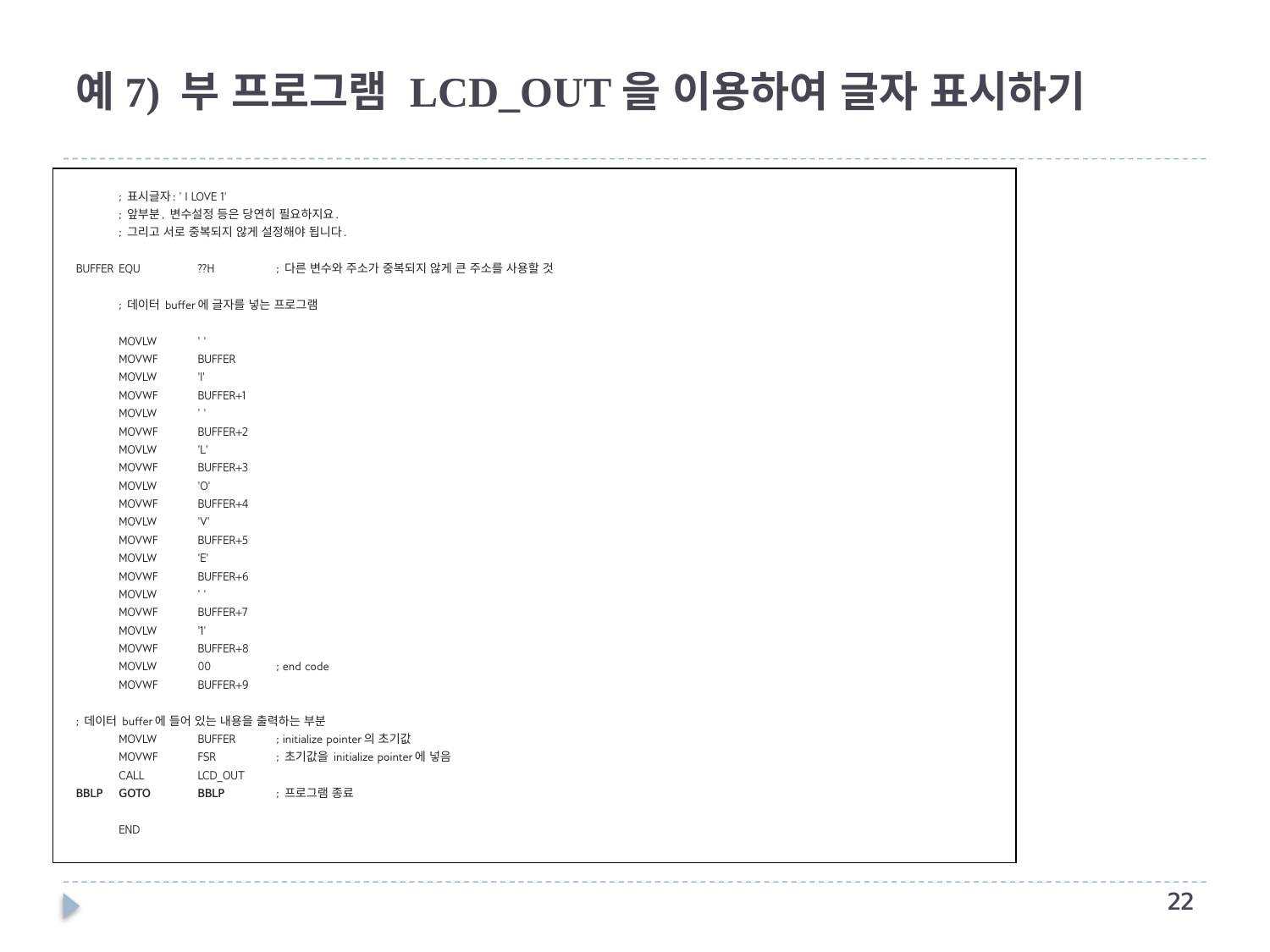

# 예7) 부 프로그램 LCD_OUT을 이용하여 글자 표시하기

	; 표시글자: ' I LOVE 1'
	; 앞부분, 변수설정 등은 당연히 필요하지요.
	; 그리고 서로 중복되지 않게 설정해야 됩니다.

BUFFER	EQU	??H	; 다른 변수와 주소가 중복되지 않게 큰 주소를 사용할 것

	; 데이터 buffer에 글자를 넣는 프로그램

	MOVLW	' '
	MOVWF	BUFFER
	MOVLW	'I'
	MOVWF	BUFFER+1
	MOVLW	' '
	MOVWF	BUFFER+2
	MOVLW	'L'
	MOVWF	BUFFER+3
	MOVLW	'O'
	MOVWF	BUFFER+4
	MOVLW	'V'
	MOVWF	BUFFER+5
	MOVLW	'E'
	MOVWF	BUFFER+6
	MOVLW	' '
	MOVWF	BUFFER+7
	MOVLW	'1'
	MOVWF	BUFFER+8
	MOVLW	00		; end code
	MOVWF	BUFFER+9

; 데이터 buffer에 들어 있는 내용을 출력하는 부분
	MOVLW	BUFFER		; initialize pointer의 초기값
	MOVWF	FSR		; 초기값을 initialize pointer에 넣음
	CALL	LCD_OUT
BBLP	GOTO	BBLP		; 프로그램 종료

	END
22